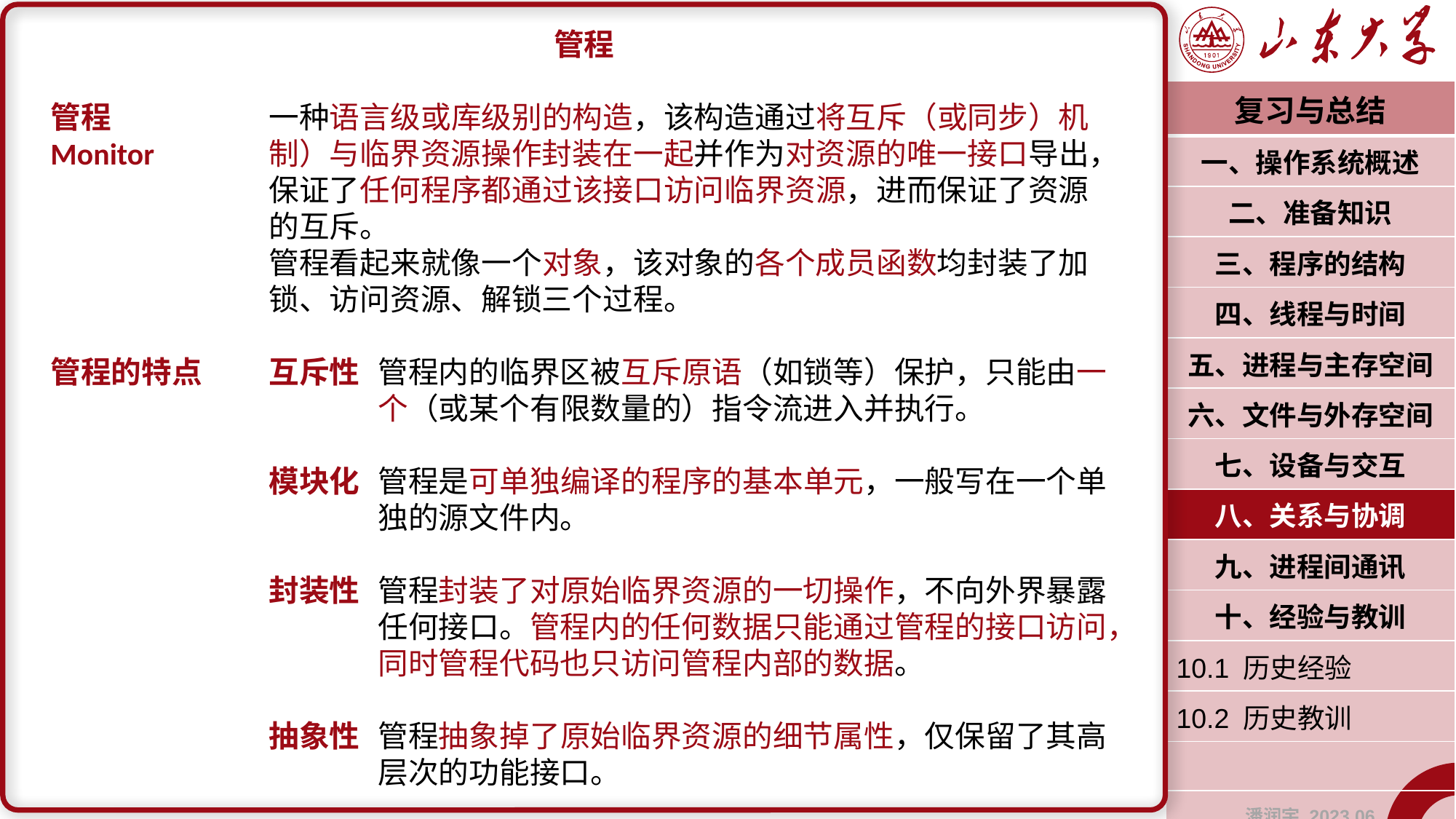

管程

管程		一种语言级或库级别的构造，该构造通过将互斥（或同步）机Monitor		制）与临界资源操作封装在一起并作为对资源的唯一接口导出，		保证了任何程序都通过该接口访问临界资源，进而保证了资源		的互斥。
		管程看起来就像一个对象，该对象的各个成员函数均封装了加		锁、访问资源、解锁三个过程。

管程的特点	互斥性	管程内的临界区被互斥原语（如锁等）保护，只能由一			个（或某个有限数量的）指令流进入并执行。

		模块化	管程是可单独编译的程序的基本单元，一般写在一个单			独的源文件内。

		封装性	管程封装了对原始临界资源的一切操作，不向外界暴露			任何接口。管程内的任何数据只能通过管程的接口访问，			同时管程代码也只访问管程内部的数据。

		抽象性	管程抽象掉了原始临界资源的细节属性，仅保留了其高			层次的功能接口。
| 复习与总结 |
| --- |
| 一、操作系统概述 |
| 二、准备知识 |
| 三、程序的结构 |
| 四、线程与时间 |
| 五、进程与主存空间 |
| 六、文件与外存空间 |
| 七、设备与交互 |
| 八、关系与协调 |
| 九、进程间通讯 |
| 十、经验与教训 |
| 10.1 历史经验 |
| 10.2 历史教训 |
|  |
| 潘润宇 2023.06 |